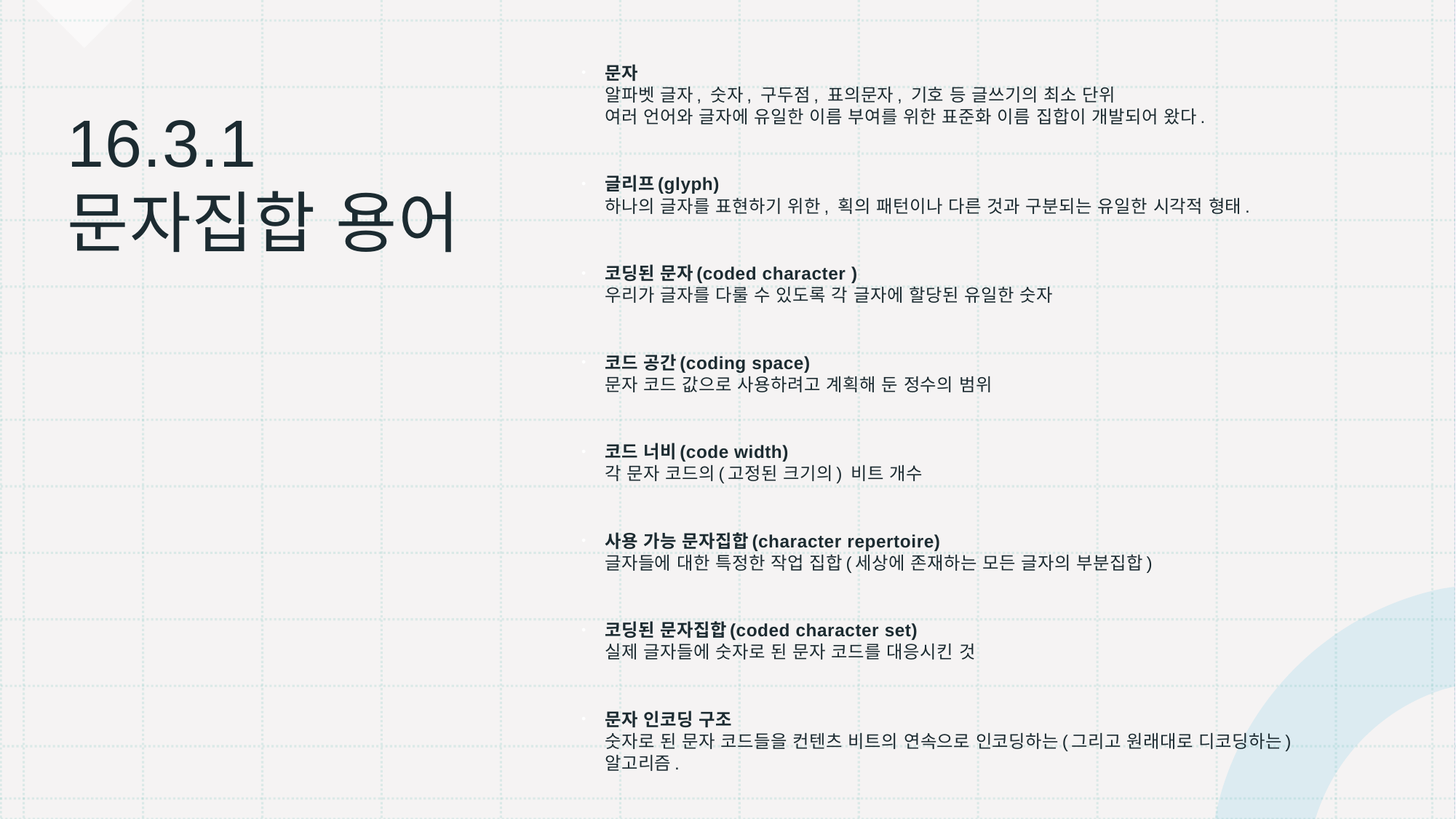

문자
알파벳 글자, 숫자, 구두점, 표의문자, 기호 등 글쓰기의 최소 단위
여러 언어와 글자에 유일한 이름 부여를 위한 표준화 이름 집합이 개발되어 왔다.

글리프(glyph)
하나의 글자를 표현하기 위한, 획의 패턴이나 다른 것과 구분되는 유일한 시각적 형태.

코딩된 문자(coded character )
우리가 글자를 다룰 수 있도록 각 글자에 할당된 유일한 숫자

코드 공간(coding space)
문자 코드 값으로 사용하려고 계획해 둔 정수의 범위

코드 너비(code width)
각 문자 코드의(고정된 크기의) 비트 개수

사용 가능 문자집합(character repertoire)
글자들에 대한 특정한 작업 집합(세상에 존재하는 모든 글자의 부분집합)

코딩된 문자집합(coded character set)
실제 글자들에 숫자로 된 문자 코드를 대응시킨 것

문자 인코딩 구조
숫자로 된 문자 코드들을 컨텐츠 비트의 연속으로 인코딩하는(그리고 원래대로 디코딩하는) 알고리즘.

# 16.3.1 문자집합 용어